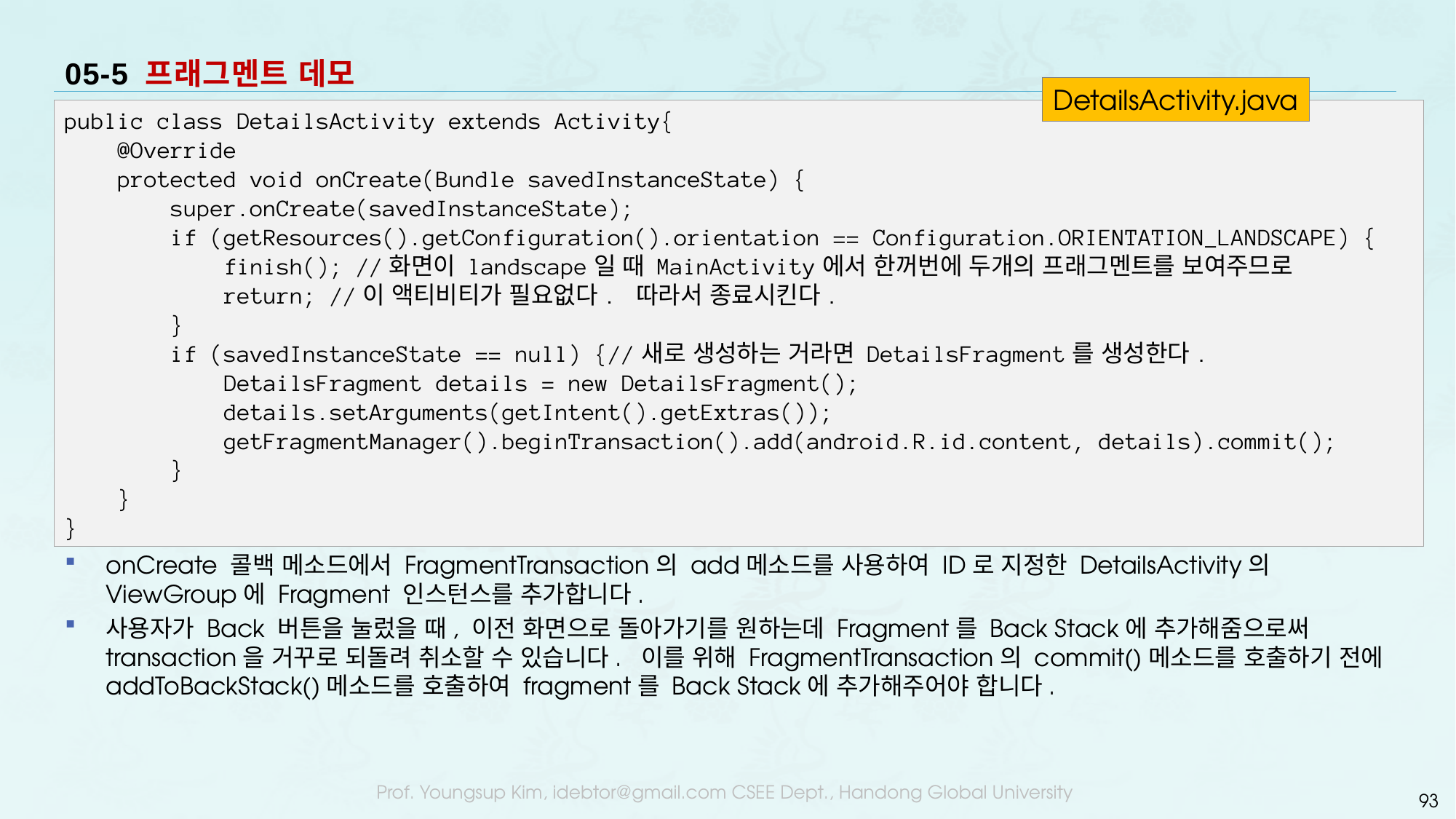

# 05-5 프래그멘트 데모
DetailsActivity.java

.1
onCreate 콜백 메소드에서 FragmentTransaction의 add메소드를 사용하여 ID로 지정한 DetailsActivity의 ViewGroup에 Fragment 인스턴스를 추가합니다.
사용자가 Back 버튼을 눌렀을 때, 이전 화면으로 돌아가기를 원하는데 Fragment를 Back Stack에 추가해줌으로써 transaction을 거꾸로 되돌려 취소할 수 있습니다.  이를 위해 FragmentTransaction의 commit()메소드를 호출하기 전에 addToBackStack()메소드를 호출하여 fragment를 Back Stack에 추가해주어야 합니다.
public class DetailsActivity extends Activity{
    @Override
    protected void onCreate(Bundle savedInstanceState) {
        super.onCreate(savedInstanceState);
        if (getResources().getConfiguration().orientation == Configuration.ORIENTATION_LANDSCAPE) {
            finish(); //화면이 landscape일 때 MainActivity에서 한꺼번에 두개의 프래그멘트를 보여주므로
            return; //이 액티비티가 필요없다. 따라서 종료시킨다.
        }
        if (savedInstanceState == null) {//새로 생성하는 거라면 DetailsFragment를 생성한다.
            DetailsFragment details = new DetailsFragment();
            details.setArguments(getIntent().getExtras());
            getFragmentManager().beginTransaction().add(android.R.id.content, details).commit();
        }
    }
}
93